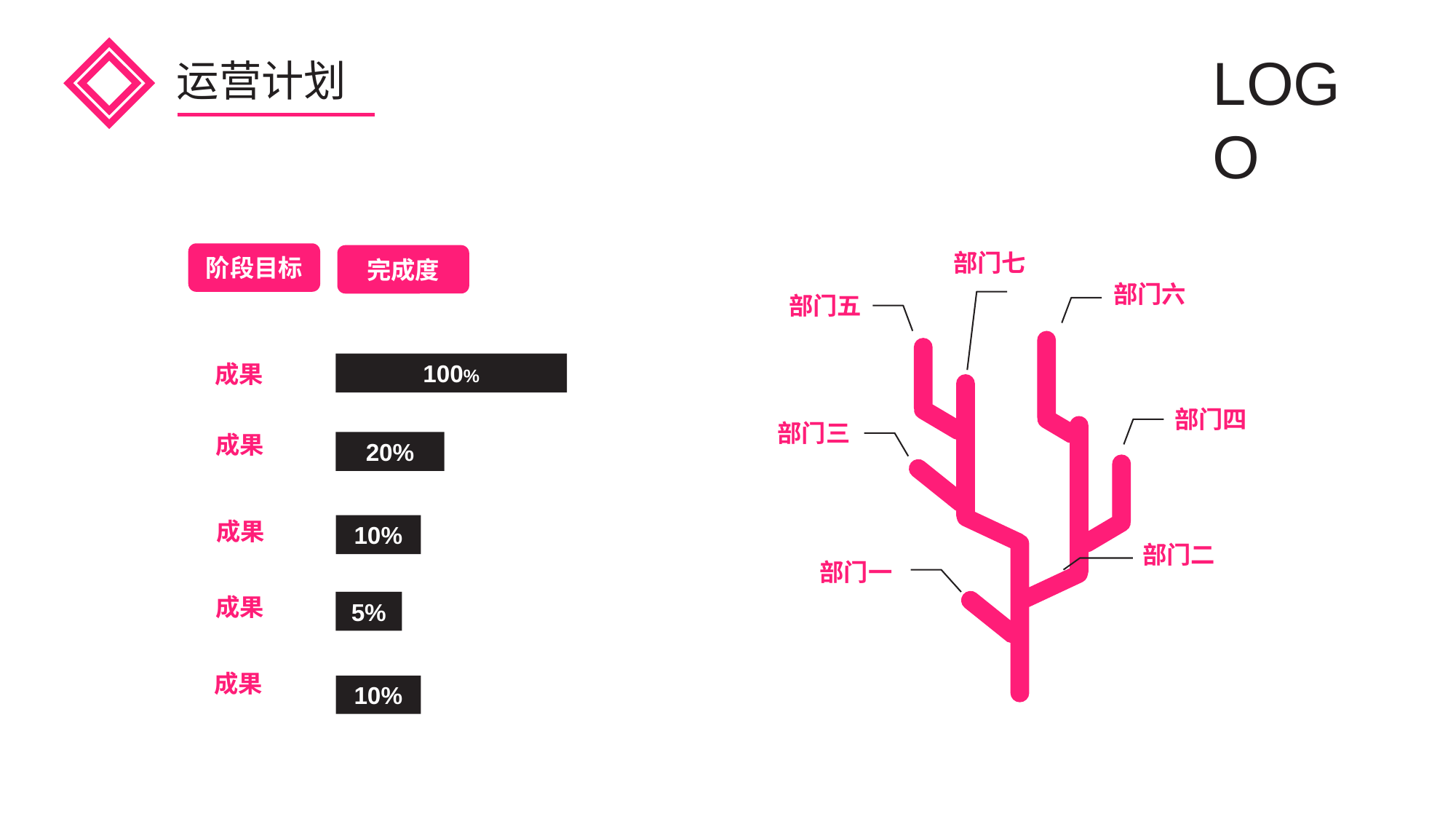

LOGO

运营计划
部门七
阶段目标
完成度
部门六
部门五

成果
100%
部门四
部门三

成果
20%

成果
10%
部门二
部门一

成果
5%
成果
10%